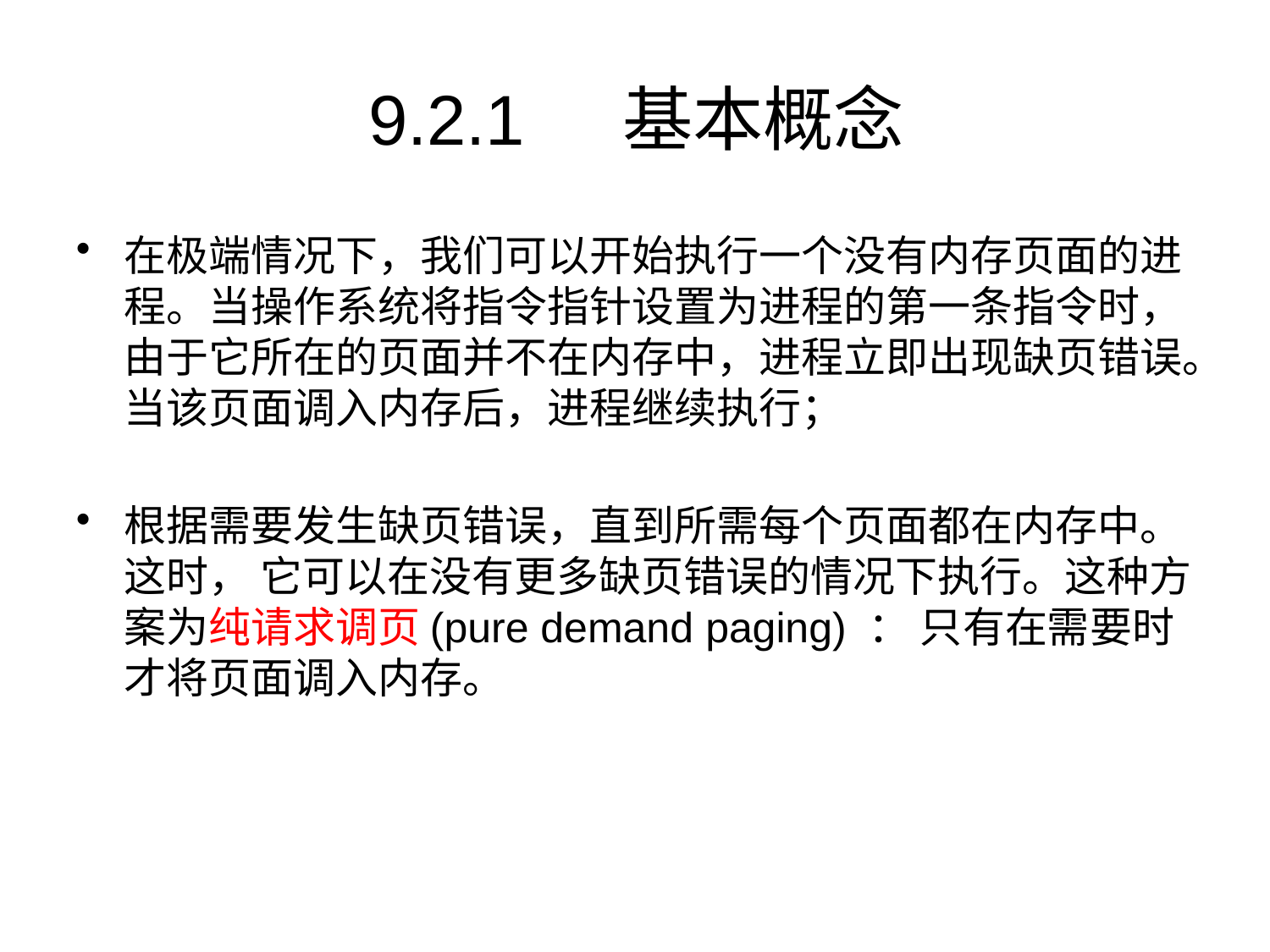

# 9.2.1	基本概念
在极端情况下，我们可以开始执行一个没有内存页面的进程。当操作系统将指令指针设置为进程的第一条指令时，由于它所在的页面并不在内存中，进程立即出现缺页错误。当该页面调入内存后，进程继续执行；

根据需要发生缺页错误，直到所需每个页面都在内存中。这时， 它可以在没有更多缺页错误的情况下执行。这种方案为纯请求调页(pure demand paging) ： 只有在需要时才将页面调入内存。